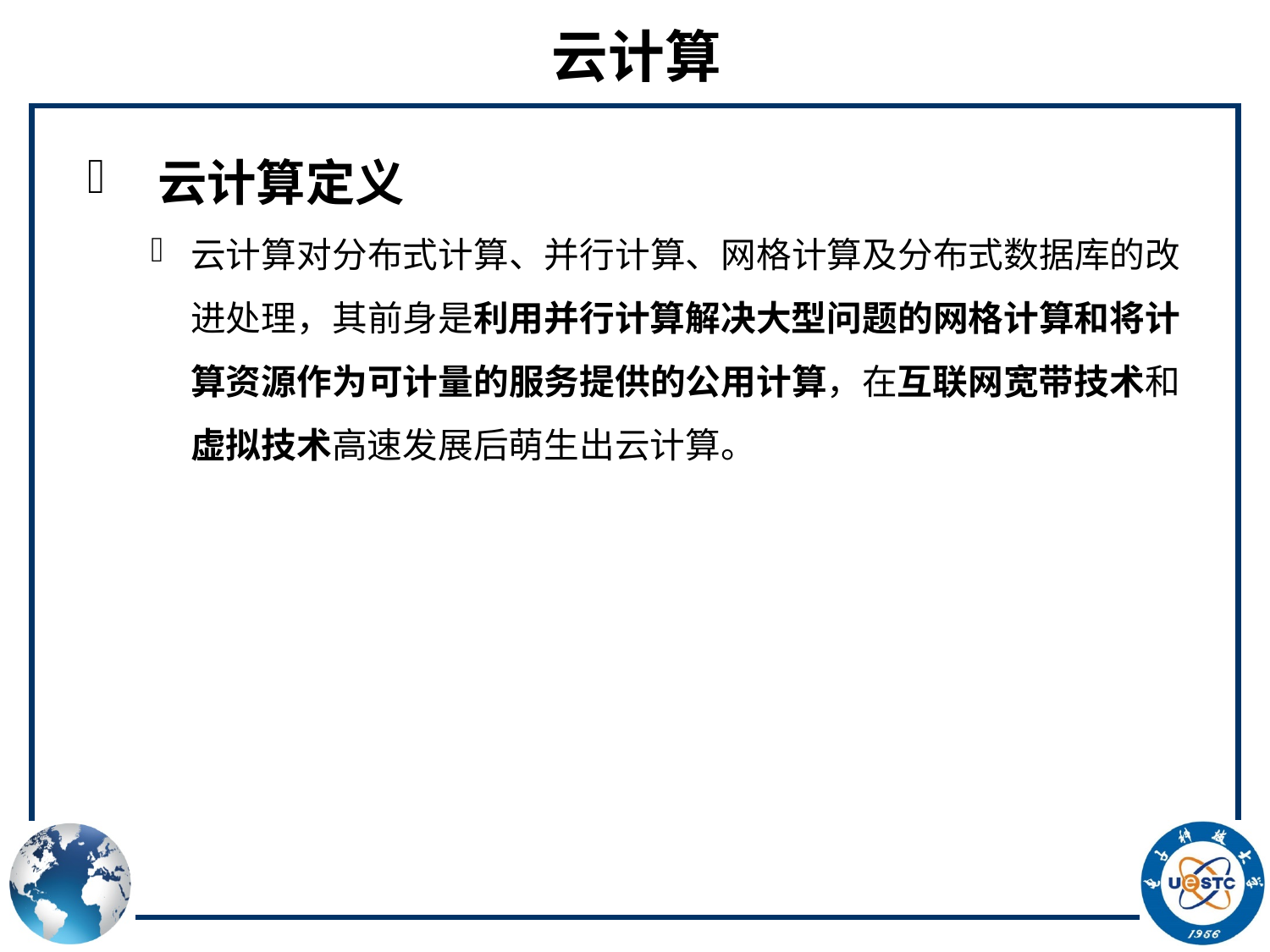

# 云计算
 云计算定义
云计算对分布式计算、并行计算、网格计算及分布式数据库的改进处理，其前身是利用并行计算解决大型问题的网格计算和将计算资源作为可计量的服务提供的公用计算，在互联网宽带技术和虚拟技术高速发展后萌生出云计算。